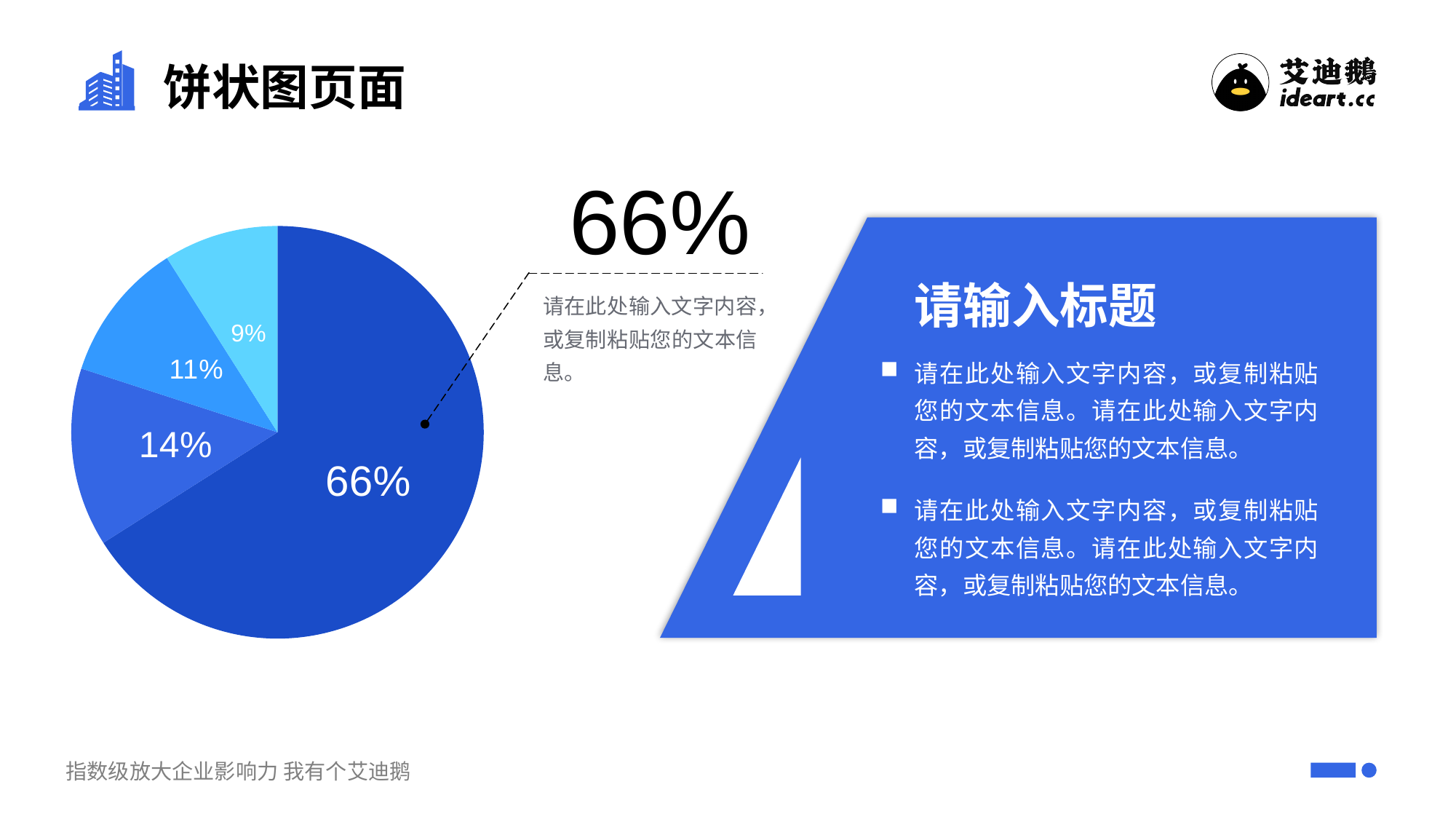

# 饼状图页面
66%

### Chart

| Category | 销售额 |
|---|---|
| 类别一 | 66.0 |
| 类别二 | 14.0 |
| 类别三 | 11.0 |
| 类别四 | 9.0 |

请输入标题
请在此处输入文字内容，或复制粘贴您的文本信息。
请在此处输入文字内容，或复制粘贴您的文本信息。请在此处输入文字内容，或复制粘贴您的文本信息。
请在此处输入文字内容，或复制粘贴您的文本信息。请在此处输入文字内容，或复制粘贴您的文本信息。